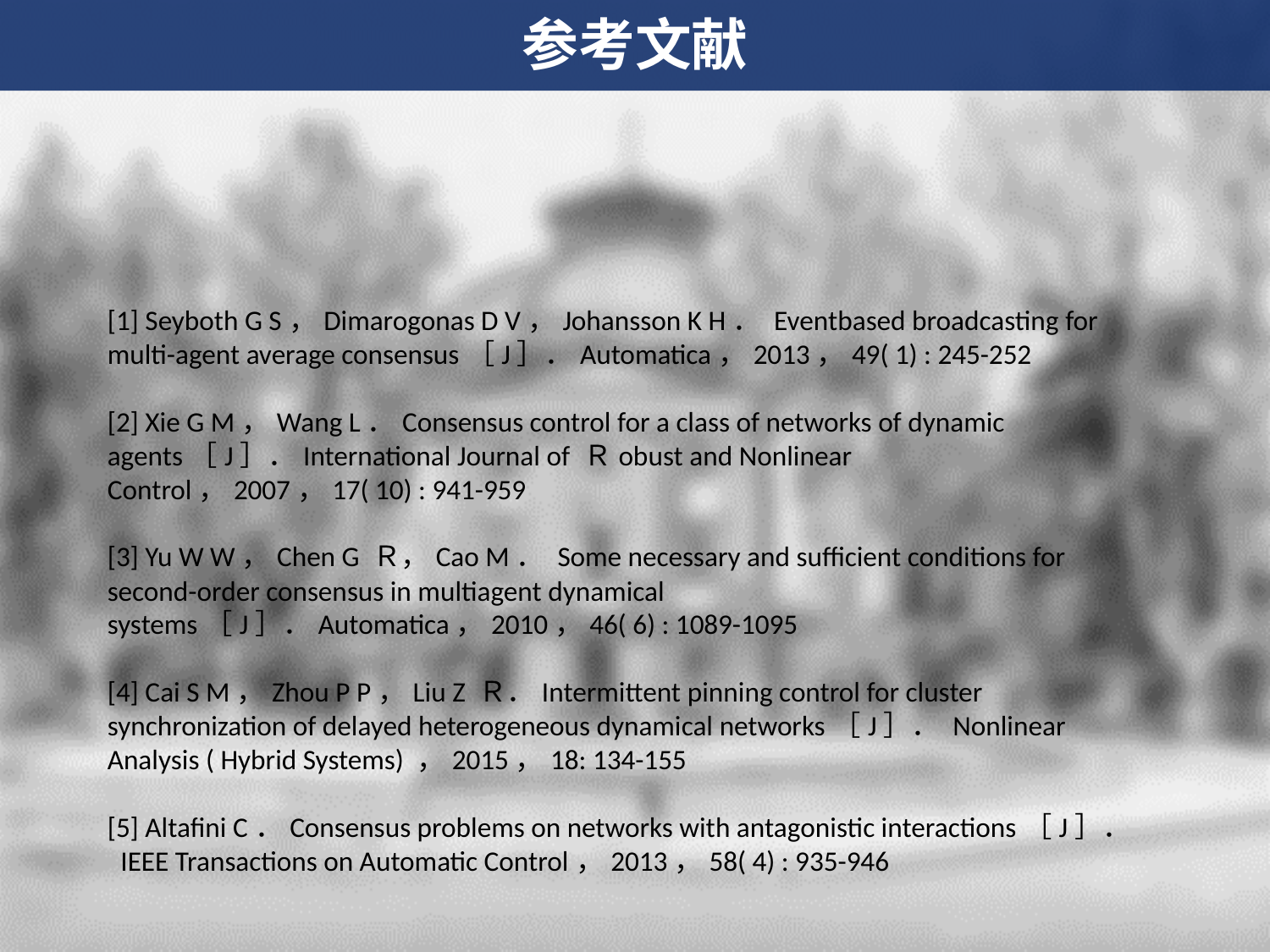

参考文献
[1] Seyboth G S，Dimarogonas D V，Johansson K H． Eventbased broadcasting for multi-agent average consensus［J］．Automatica，2013，49( 1) : 245-252

[2] Xie G M，Wang L．Consensus control for a class of networks of dynamic agents［J］．International Journal of Ｒobust and Nonlinear Control，2007，17( 10) : 941-959

[3] Yu W W，Chen G Ｒ，Cao M． Some necessary and sufficient conditions for second-order consensus in multiagent dynamical systems［J］．Automatica，2010，46( 6) : 1089-1095

[4] Cai S M，Zhou P P，Liu Z Ｒ．Intermittent pinning control for cluster synchronization of delayed heterogeneous dynamical networks［J］． Nonlinear Analysis ( Hybrid Systems) ，2015，18: 134-155

[5] Altafini C．Consensus problems on networks with antagonistic interactions［J］． IEEE Transactions on Automatic Control，2013，58( 4) : 935-946